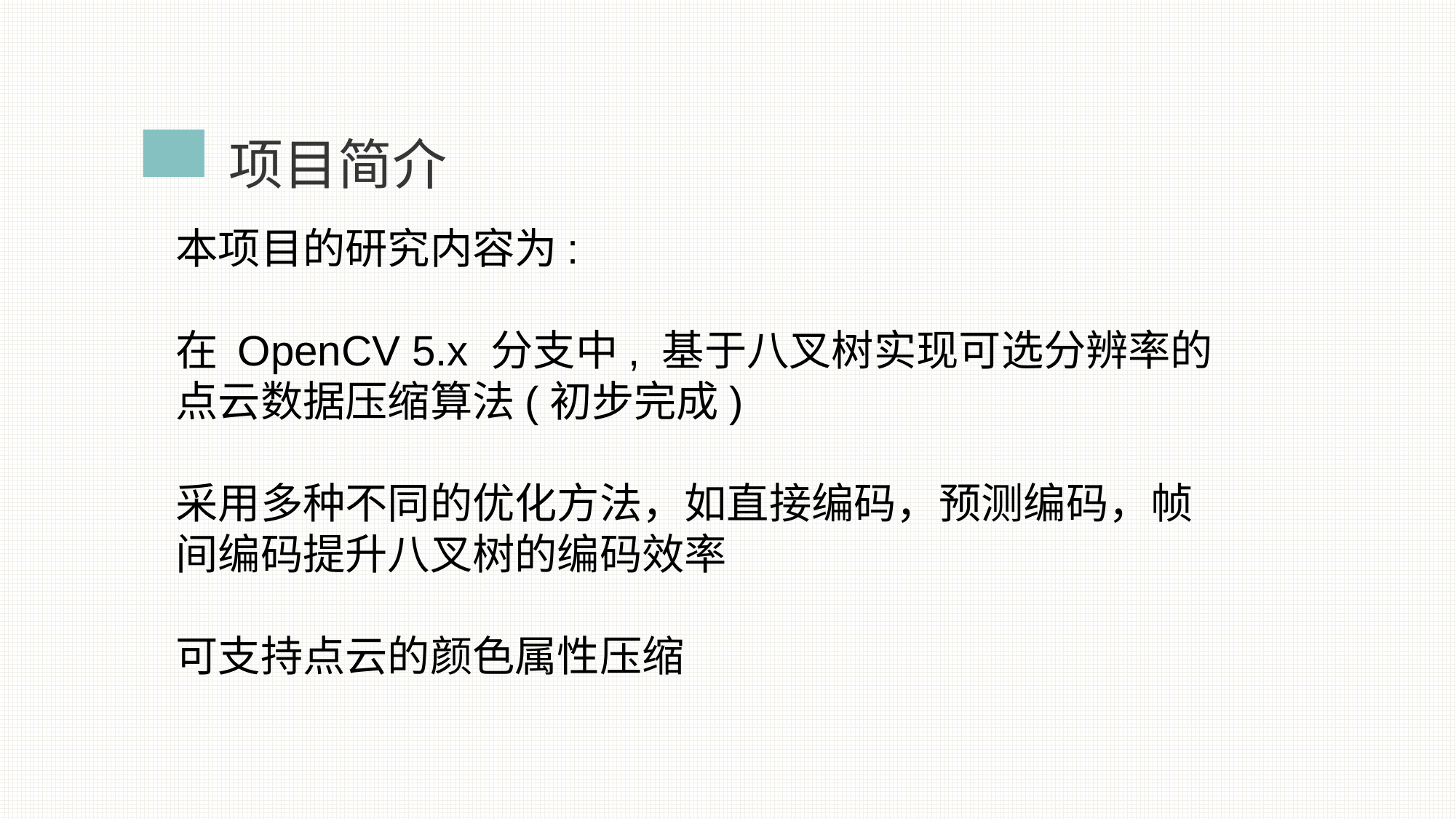

项目简介

本项目的研究内容为:

在 OpenCV 5.x 分支中, 基于八叉树实现可选分辨率的点云数据压缩算法(初步完成)

采用多种不同的优化方法，如直接编码，预测编码，帧间编码提升八叉树的编码效率

可支持点云的颜色属性压缩